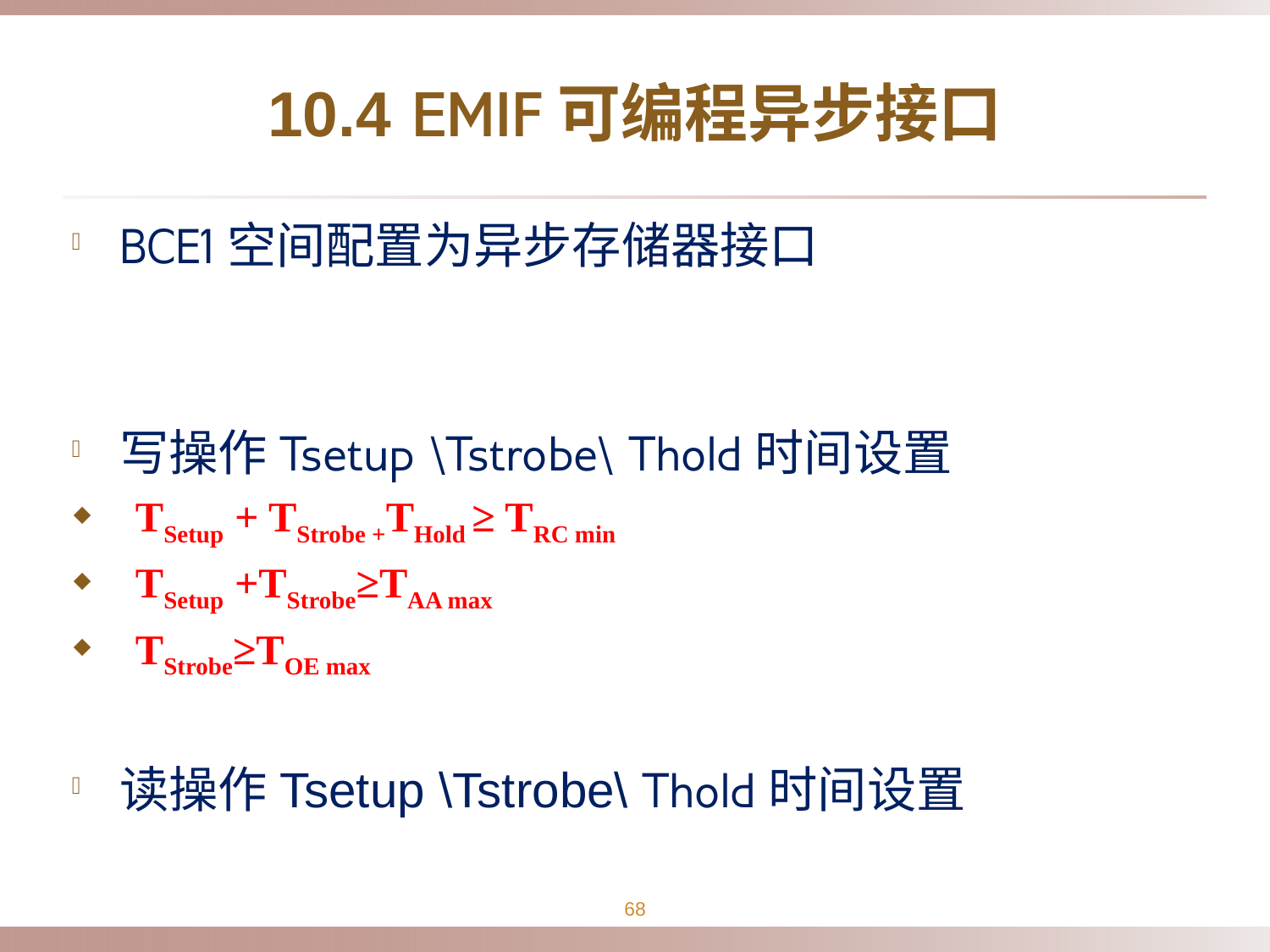

# 10.4 EMIF可编程异步接口
BCE1空间配置为异步存储器接口

写操作Tsetup \Tstrobe\ Thold时间设置
TSetup + TStrobe +THold ≥ TRC min
TSetup +TStrobe≥TAA max
TStrobe≥TOE max

读操作Tsetup \Tstrobe\ Thold时间设置

68